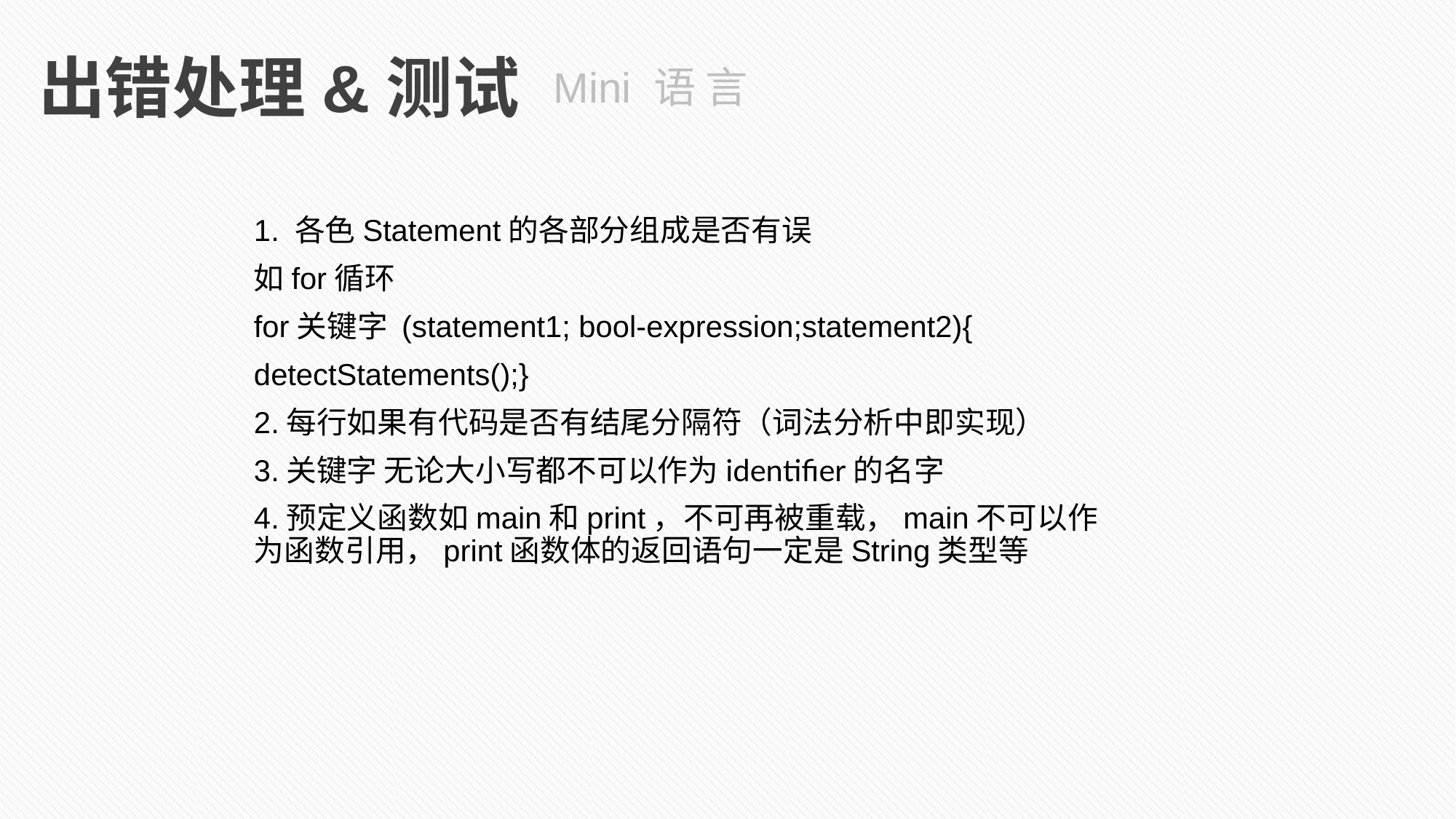

出错处理&测试
Mini 语 言
1. 各色Statement的各部分组成是否有误
如for循环
for关键字 (statement1; bool-expression;statement2){
detectStatements();}
2.每行如果有代码是否有结尾分隔符（词法分析中即实现）
3.关键字 无论大小写都不可以作为identifier的名字
4.预定义函数如main和print，不可再被重载，main不可以作为函数引用，print函数体的返回语句一定是String类型等